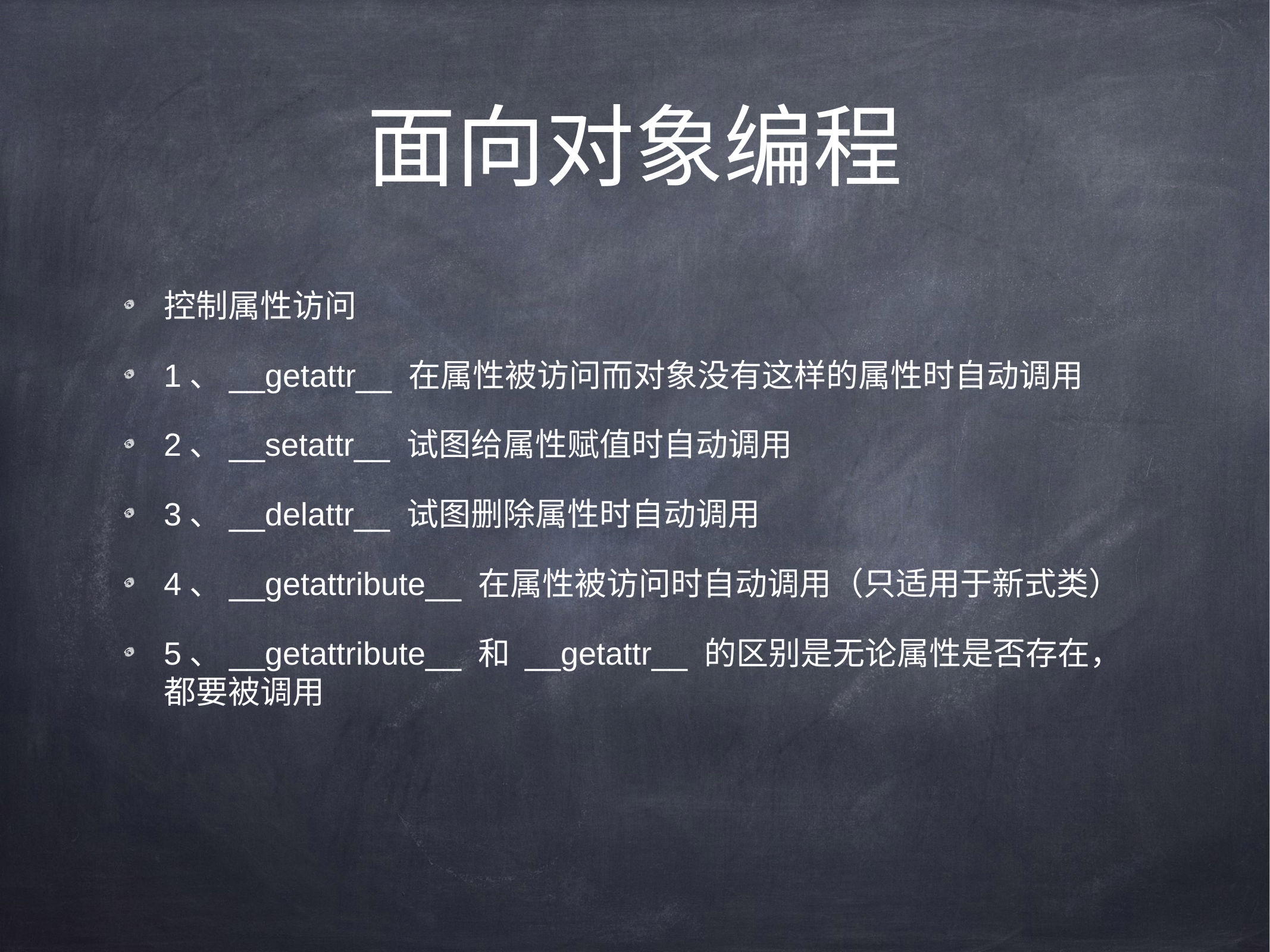

# 面向对象编程
控制属性访问
1、__getattr__ 在属性被访问而对象没有这样的属性时自动调用
2、__setattr__ 试图给属性赋值时自动调用
3、__delattr__ 试图删除属性时自动调用
4、__getattribute__ 在属性被访问时自动调用（只适用于新式类）
5、__getattribute__ 和 __getattr__ 的区别是无论属性是否存在，都要被调用